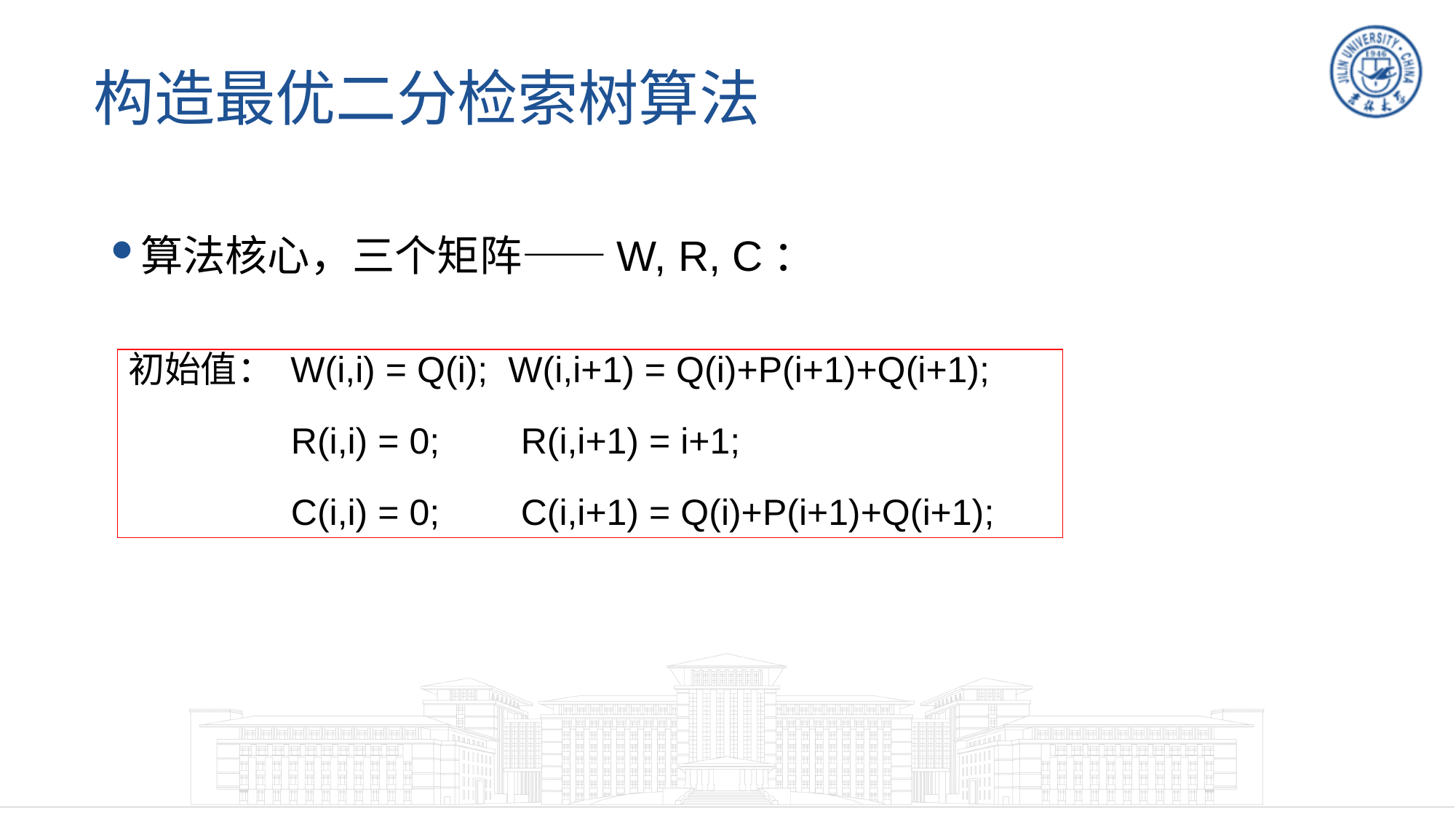

构造最优二分检索树算法
算法核心，三个矩阵——W, R, C：
初始值： W(i,i) = Q(i);  W(i,i+1) = Q(i)+P(i+1)+Q(i+1);
                R(i,i) = 0;        R(i,i+1) = i+1;
                C(i,i) = 0;        C(i,i+1) = Q(i)+P(i+1)+Q(i+1);
85